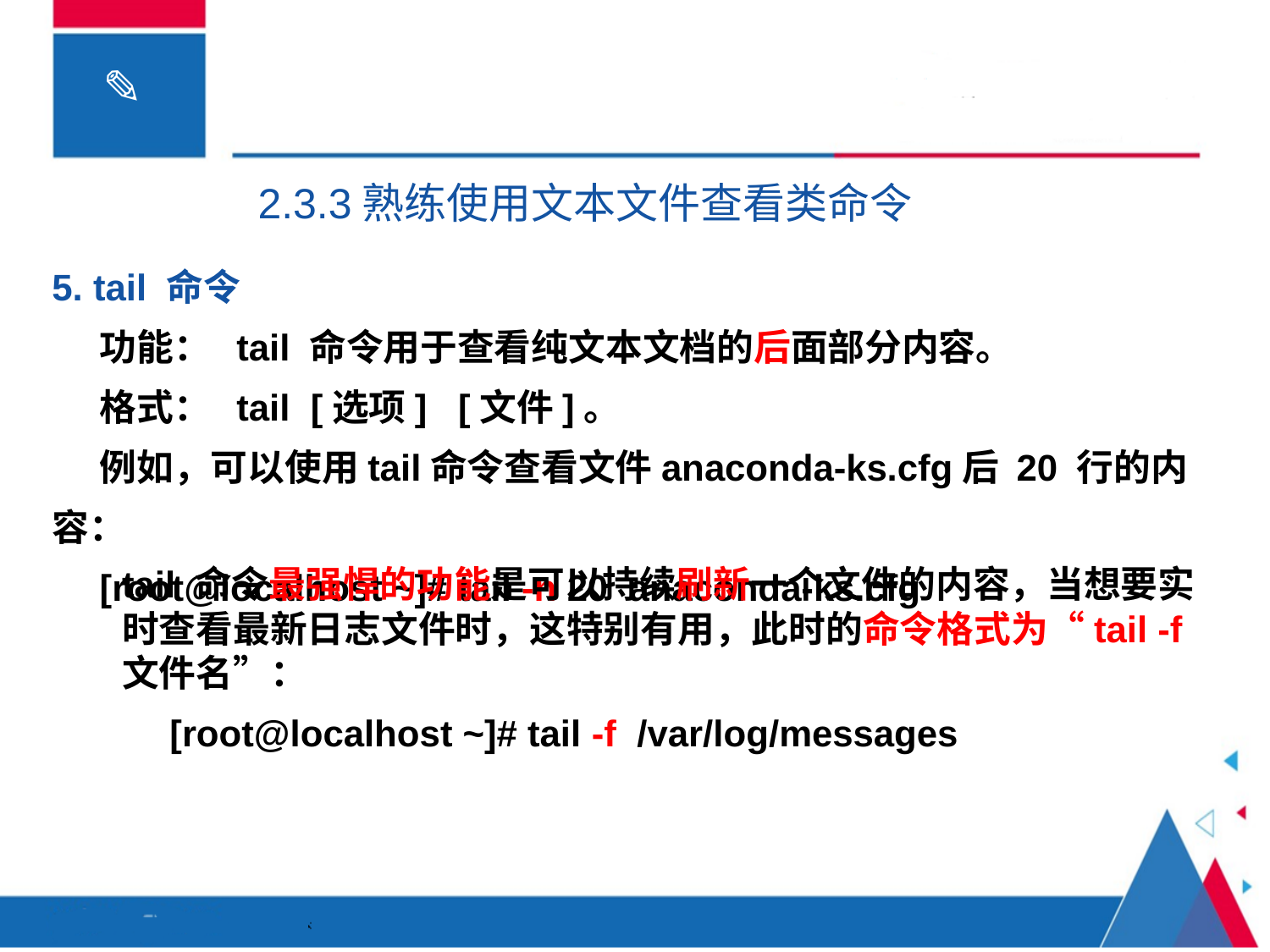

2.3.3熟练使用文本文件查看类命令
5. tail 命令
功能：  tail 命令用于查看纯文本文档的后面部分内容。
格式：  tail  [选项]   [文件]。
例如，可以使用tail命令查看文件anaconda-ks.cfg后 20 行的内容：
[root@localhost ~]# tail -n 20  anaconda-ks.cfg
tail 命令最强悍的功能是可以持续刷新一个文件的内容，当想要实时查看最新日志文件时，这特别有用，此时的命令格式为“tail -f 文件名”：
[root@localhost ~]# tail -f  /var/log/messages